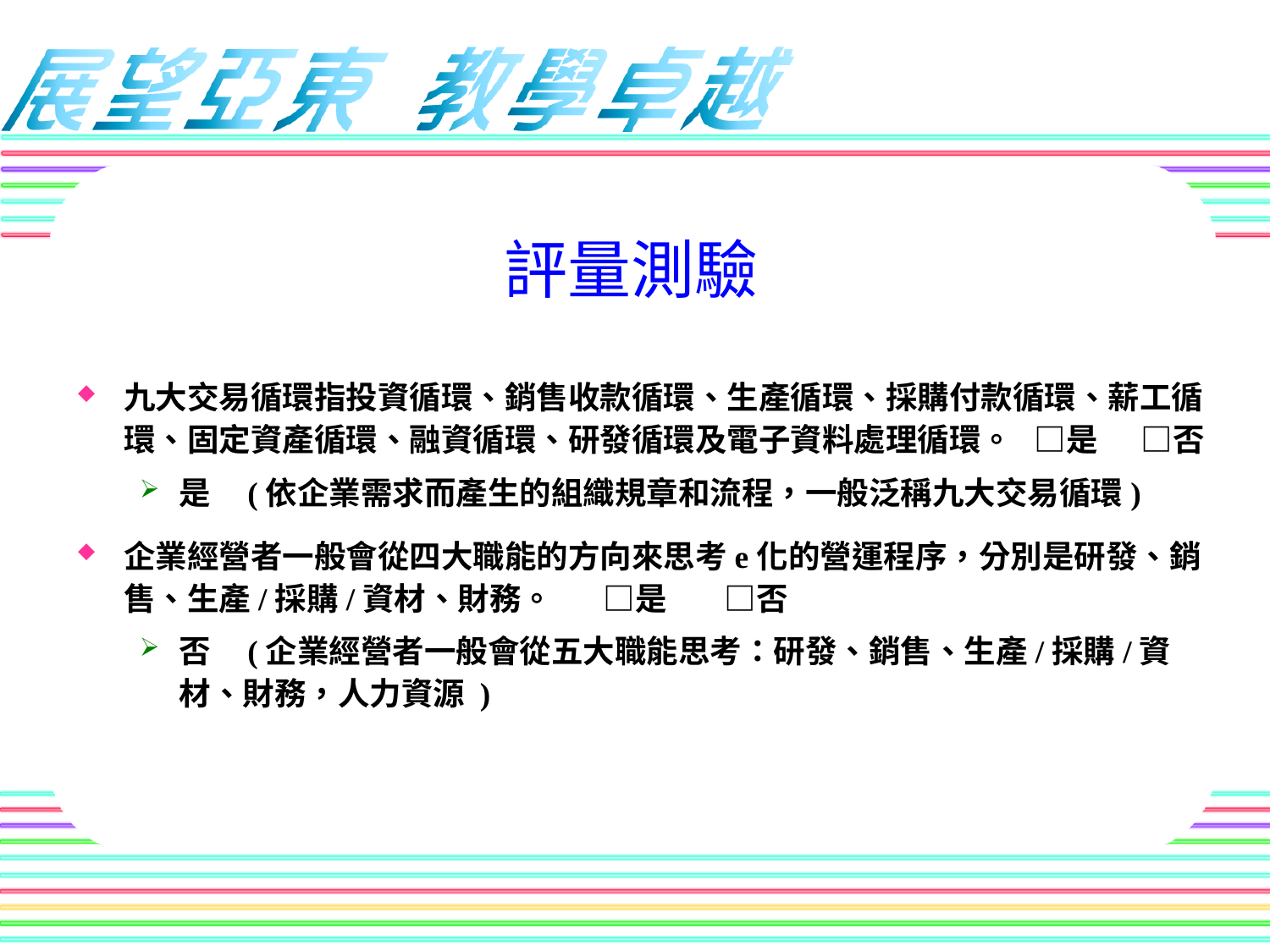

# 評量測驗
九大交易循環指投資循環、銷售收款循環、生產循環、採購付款循環、薪工循環、固定資產循環、融資循環、研發循環及電子資料處理循環。   □是      □否
是    (依企業需求而產生的組織規章和流程，一般泛稱九大交易循環)
企業經營者一般會從四大職能的方向來思考e化的營運程序，分別是研發、銷售、生產/採購/資材、財務。       □是        □否
否    (企業經營者一般會從五大職能思考：研發、銷售、生產/採購/資材、財務，人力資源 )